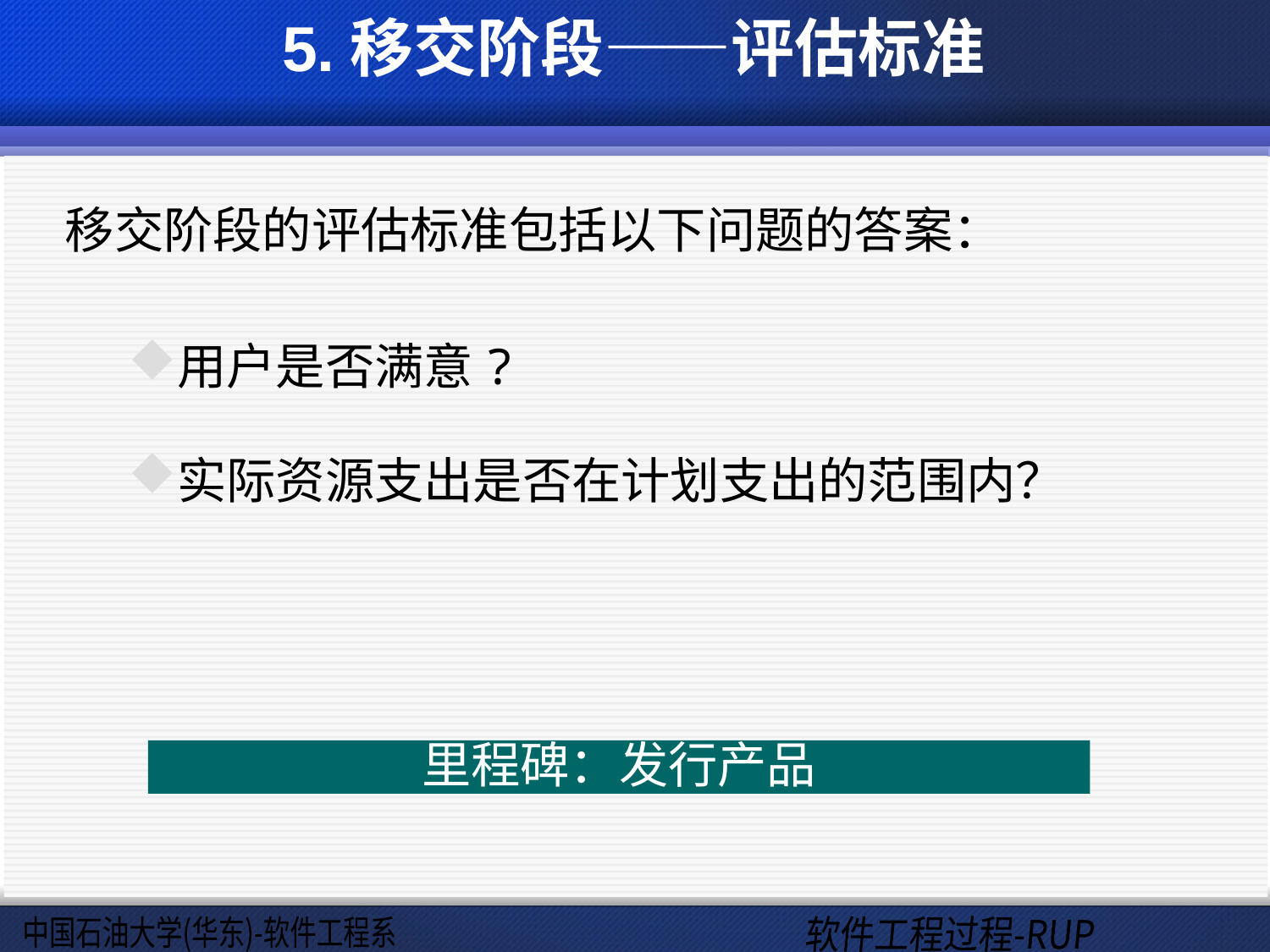

# 5.移交阶段——评估标准
移交阶段的评估标准包括以下问题的答案：

用户是否满意?
实际资源支出是否在计划支出的范围内？
里程碑：发行产品